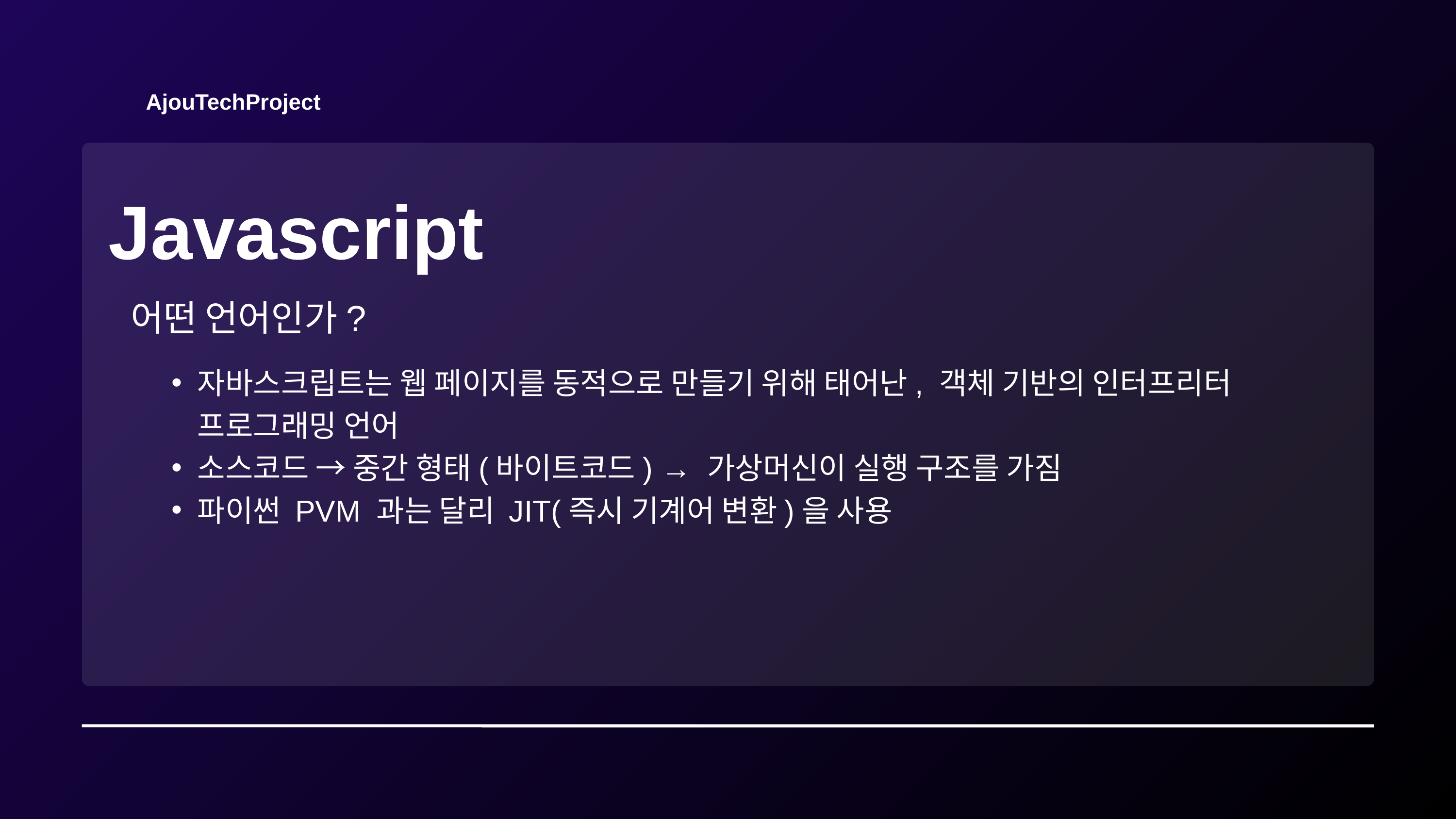

AjouTechProject

Javascript
어떤 언어인가?
자바스크립트는 웹 페이지를 동적으로 만들기 위해 태어난, 객체 기반의 인터프리터 프로그래밍 언어
소스코드 → 중간 형태(바이트코드) → 가상머신이 실행 구조를 가짐
파이썬 PVM 과는 달리 JIT(즉시 기계어 변환)을 사용